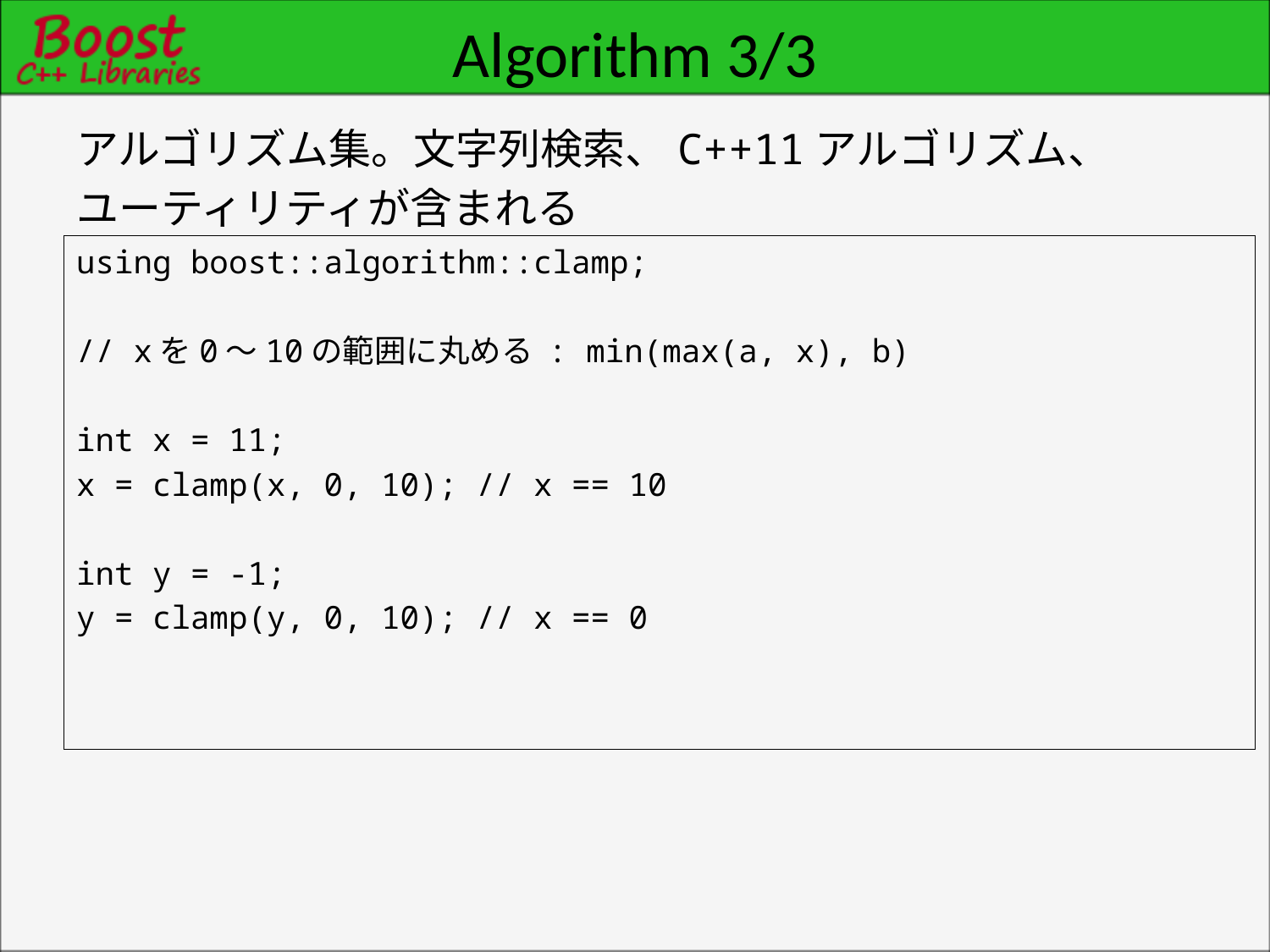

# Algorithm 3/3
アルゴリズム集。文字列検索、C++11アルゴリズム、
ユーティリティが含まれる
using boost::algorithm::clamp;

// xを0～10の範囲に丸める : min(max(a, x), b)

int x = 11;
x = clamp(x, 0, 10); // x == 10

int y = -1;
y = clamp(y, 0, 10); // x == 0